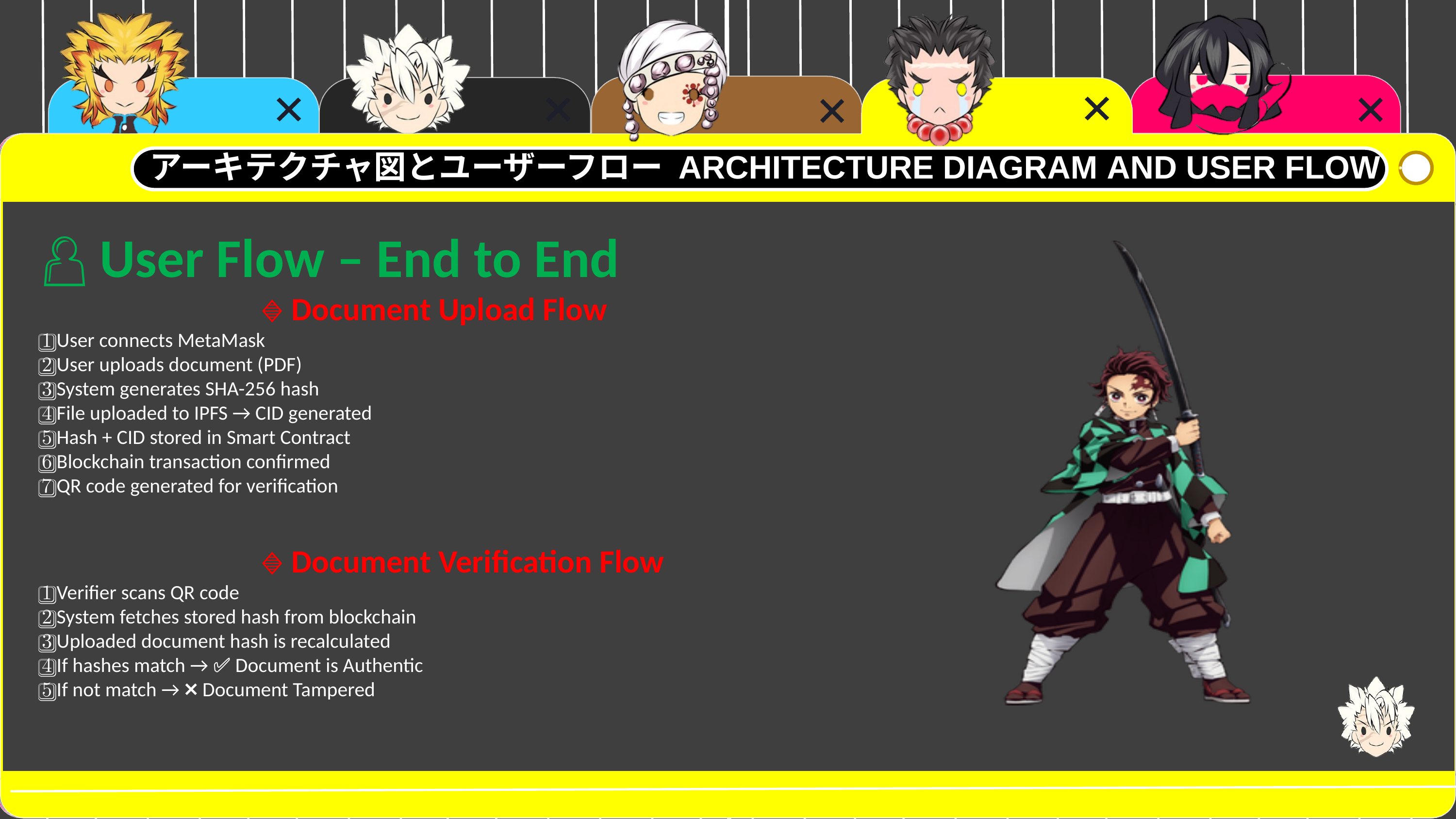

アーキテクチャ図とユーザーフローARCHITECTURE DIAGRAM AND USER FLOW
アーキテクチャ図とユーザーフロー ARCHITECTURE DIAGRAM AND USER FLOW

👤 User Flow – End to End
                              🔹 Document Upload Flow
1️⃣ User connects MetaMask
2️⃣ User uploads document (PDF)
3️⃣ System generates SHA-256 hash
4️⃣ File uploaded to IPFS → CID generated
5️⃣ Hash + CID stored in Smart Contract
6️⃣ Blockchain transaction confirmed
7️⃣ QR code generated for verification

                              🔹 Document Verification Flow
1️⃣ Verifier scans QR code
2️⃣ System fetches stored hash from blockchain
3️⃣ Uploaded document hash is recalculated
4️⃣ If hashes match → ✅ Document is Authentic
5️⃣ If not match → ❌ Document Tampered